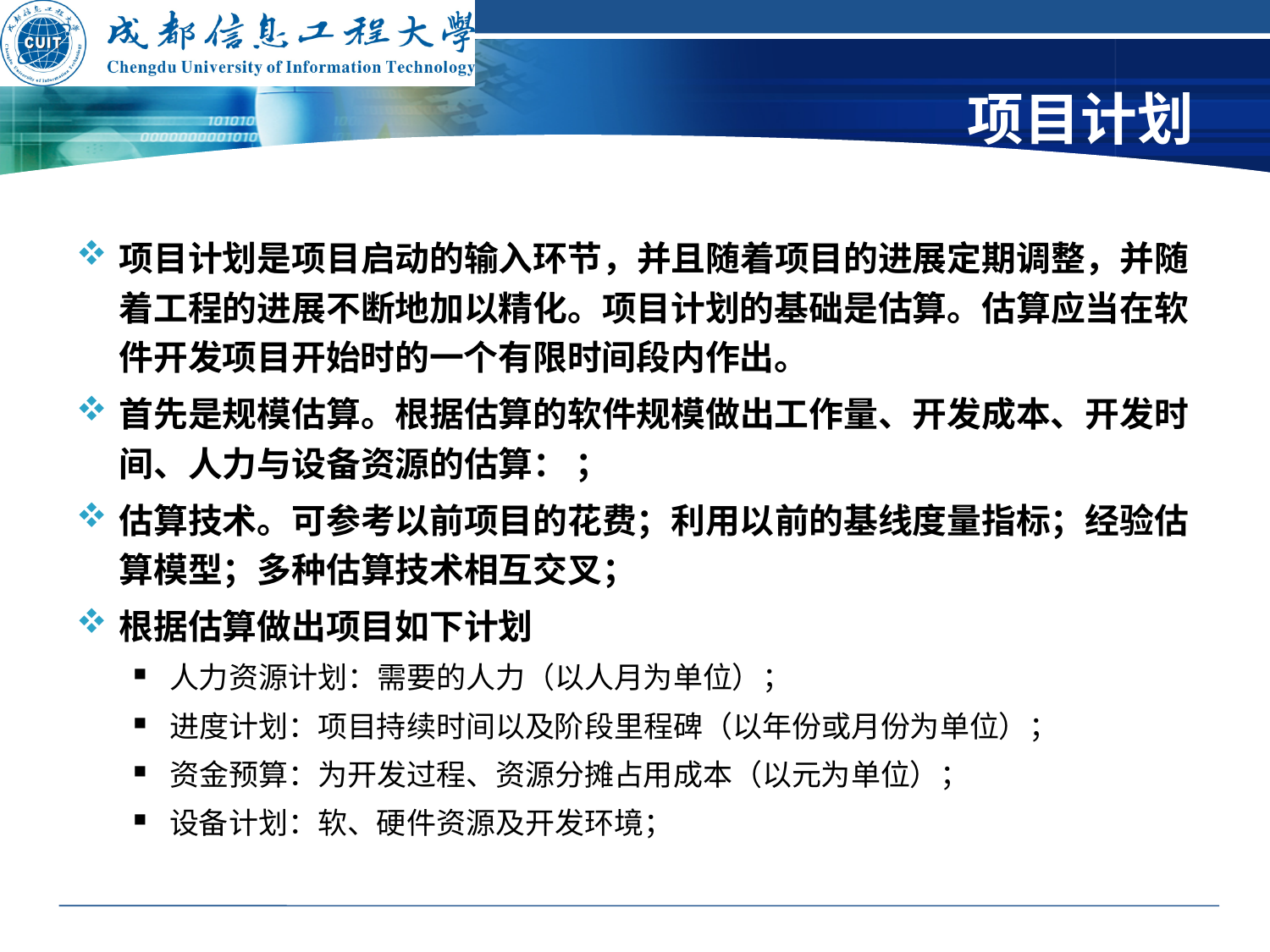

# 项目计划
项目计划是项目启动的输入环节，并且随着项目的进展定期调整，并随着工程的进展不断地加以精化。项目计划的基础是估算。估算应当在软件开发项目开始时的一个有限时间段内作出。
首先是规模估算。根据估算的软件规模做出工作量、开发成本、开发时间、人力与设备资源的估算： ；
估算技术。可参考以前项目的花费；利用以前的基线度量指标；经验估算模型；多种估算技术相互交叉；
根据估算做出项目如下计划
人力资源计划：需要的人力（以人月为单位）；
进度计划：项目持续时间以及阶段里程碑（以年份或月份为单位）；
资金预算：为开发过程、资源分摊占用成本（以元为单位）；
设备计划：软、硬件资源及开发环境；